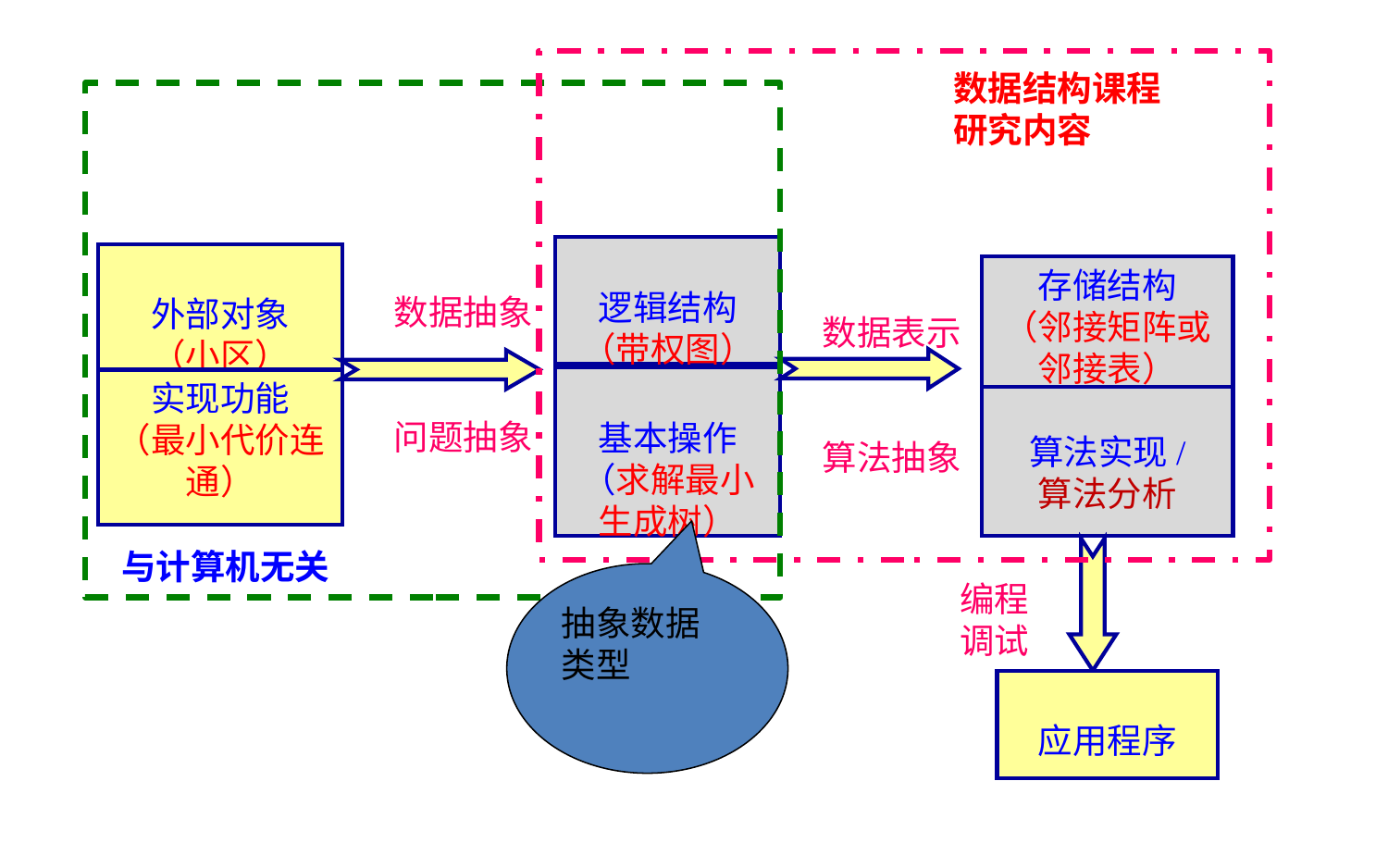

数据结构课程
研究内容

逻辑结构（带权图）

外部对象
（小区）
存储结构
（邻接矩阵或邻接表）
数据抽象

问题抽象
数据表示

算法抽象

基本操作（求解最小生成树）
实现功能
（最小代价连通）

算法实现/
算法分析
与计算机无关
抽象数据
类型
编程
调试

应用程序